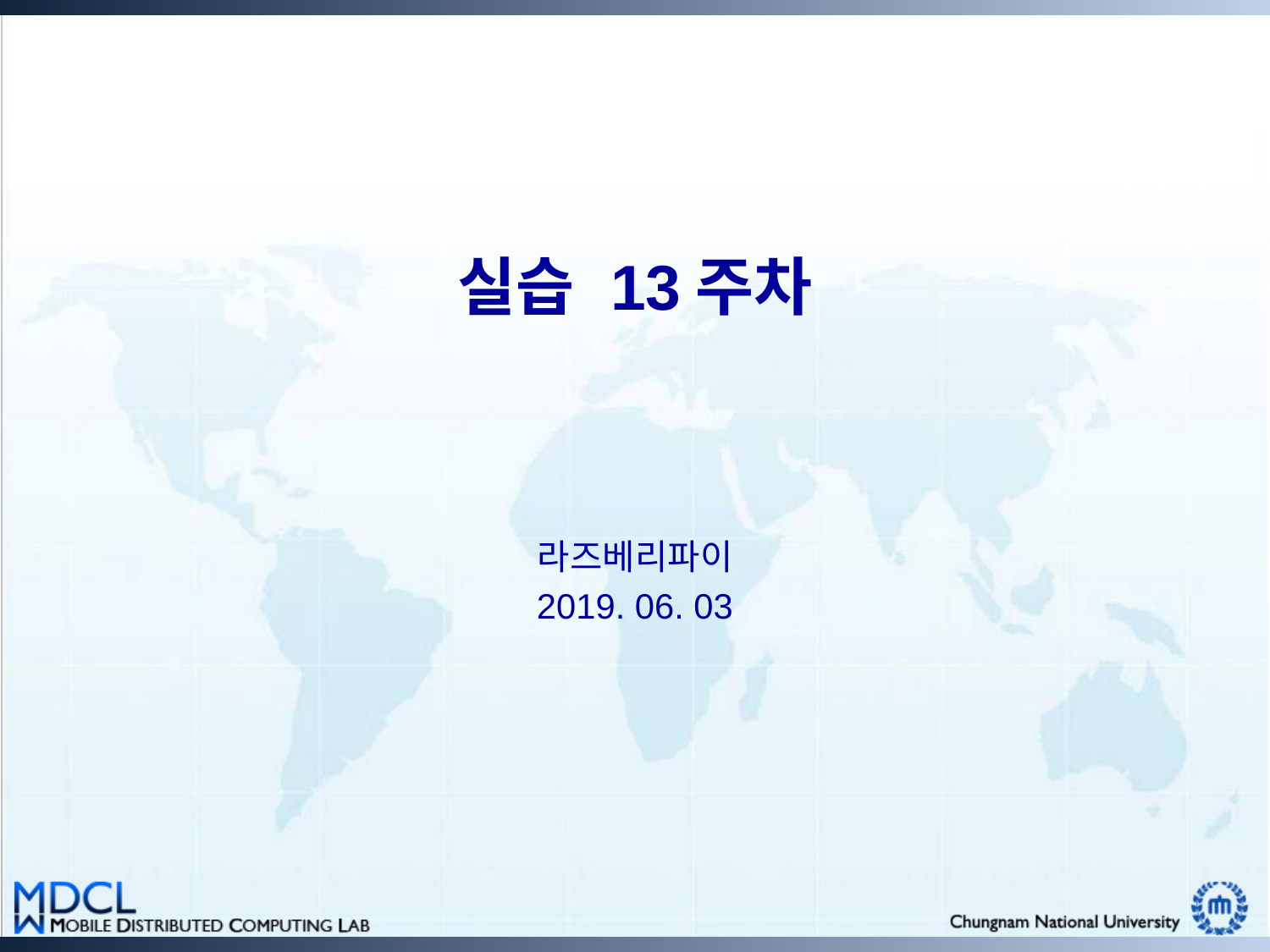

# 실습 13주차
라즈베리파이
2019. 06. 03